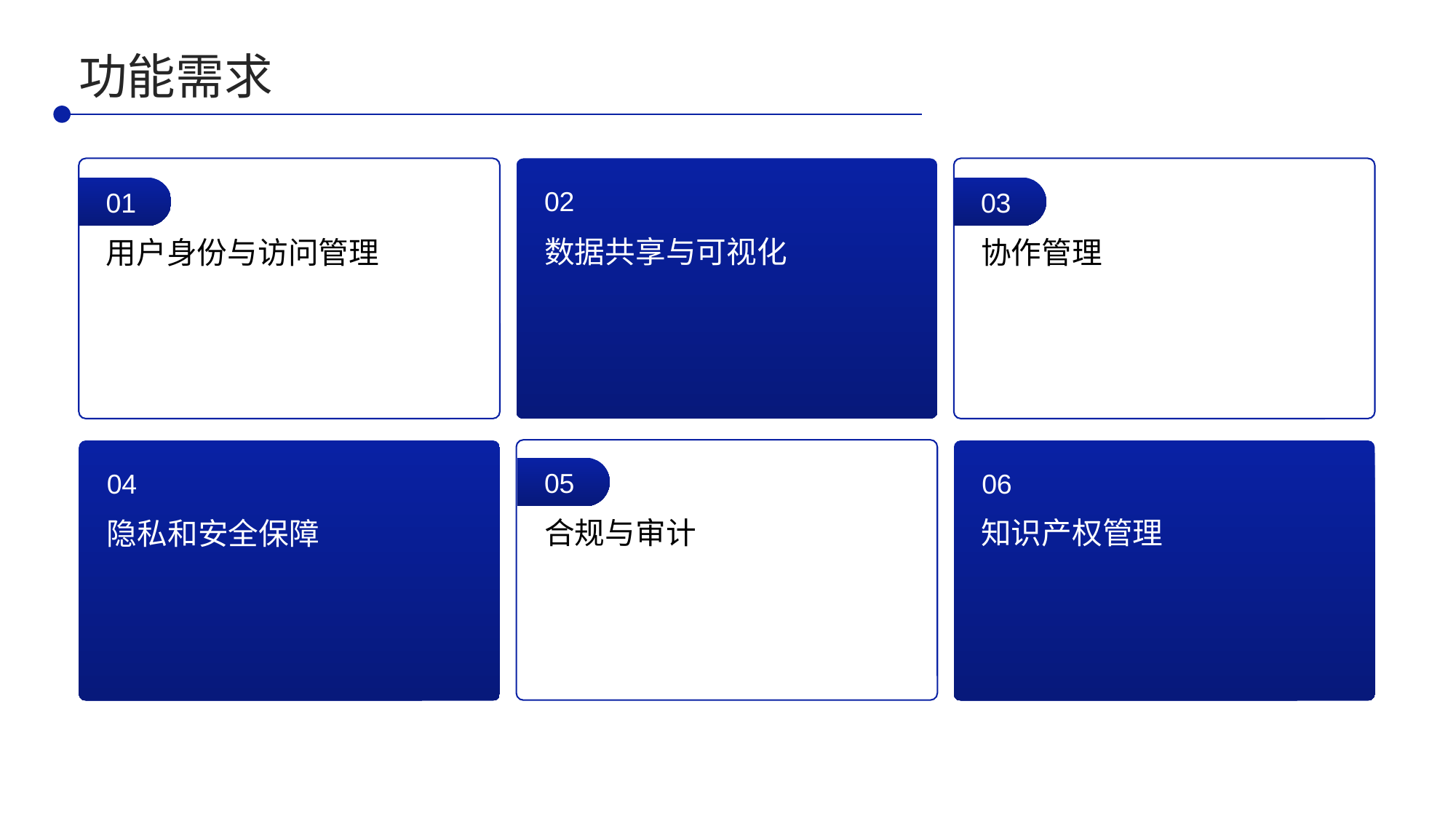

功能需求

02
01
03
数据共享与可视化
用户身份与访问管理
协作管理

05
04
06
合规与审计
知识产权管理
隐私和安全保障